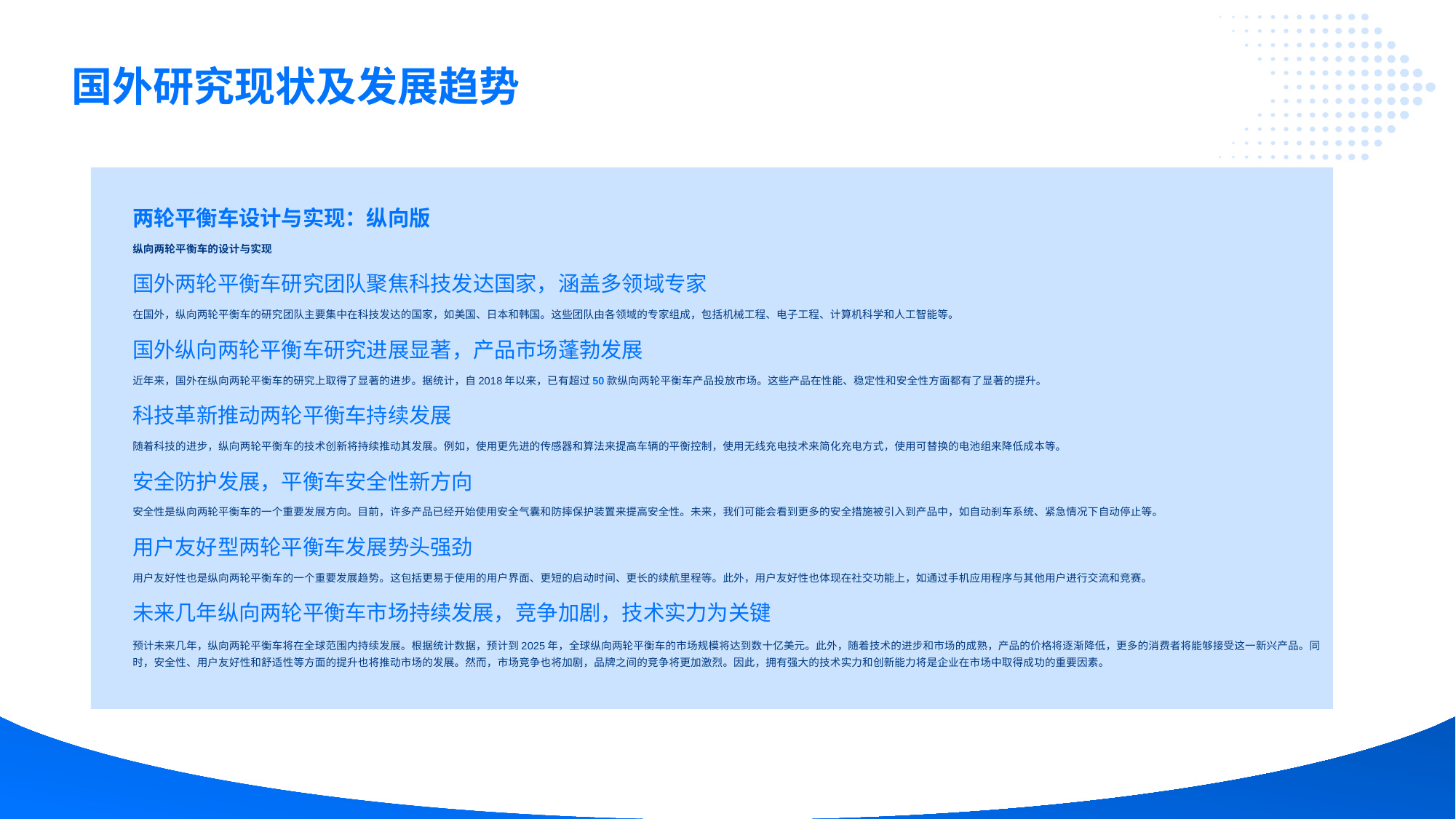

国外研究现状及发展趋势

两轮平衡车设计与实现：纵向版
纵向两轮平衡车的设计与实现
国外两轮平衡车研究团队聚焦科技发达国家，涵盖多领域专家
在国外，纵向两轮平衡车的研究团队主要集中在科技发达的国家，如美国、日本和韩国。这些团队由各领域的专家组成，包括机械工程、电子工程、计算机科学和人工智能等。
国外纵向两轮平衡车研究进展显著，产品市场蓬勃发展
近年来，国外在纵向两轮平衡车的研究上取得了显著的进步。据统计，自2018年以来，已有超过50款纵向两轮平衡车产品投放市场。这些产品在性能、稳定性和安全性方面都有了显著的提升。
科技革新推动两轮平衡车持续发展
随着科技的进步，纵向两轮平衡车的技术创新将持续推动其发展。例如，使用更先进的传感器和算法来提高车辆的平衡控制，使用无线充电技术来简化充电方式，使用可替换的电池组来降低成本等。
安全防护发展，平衡车安全性新方向
安全性是纵向两轮平衡车的一个重要发展方向。目前，许多产品已经开始使用安全气囊和防摔保护装置来提高安全性。未来，我们可能会看到更多的安全措施被引入到产品中，如自动刹车系统、紧急情况下自动停止等。
用户友好型两轮平衡车发展势头强劲
用户友好性也是纵向两轮平衡车的一个重要发展趋势。这包括更易于使用的用户界面、更短的启动时间、更长的续航里程等。此外，用户友好性也体现在社交功能上，如通过手机应用程序与其他用户进行交流和竞赛。
未来几年纵向两轮平衡车市场持续发展，竞争加剧，技术实力为关键
预计未来几年，纵向两轮平衡车将在全球范围内持续发展。根据统计数据，预计到2025年，全球纵向两轮平衡车的市场规模将达到数十亿美元。此外，随着技术的进步和市场的成熟，产品的价格将逐渐降低，更多的消费者将能够接受这一新兴产品。同时，安全性、用户友好性和舒适性等方面的提升也将推动市场的发展。然而，市场竞争也将加剧，品牌之间的竞争将更加激烈。因此，拥有强大的技术实力和创新能力将是企业在市场中取得成功的重要因素。